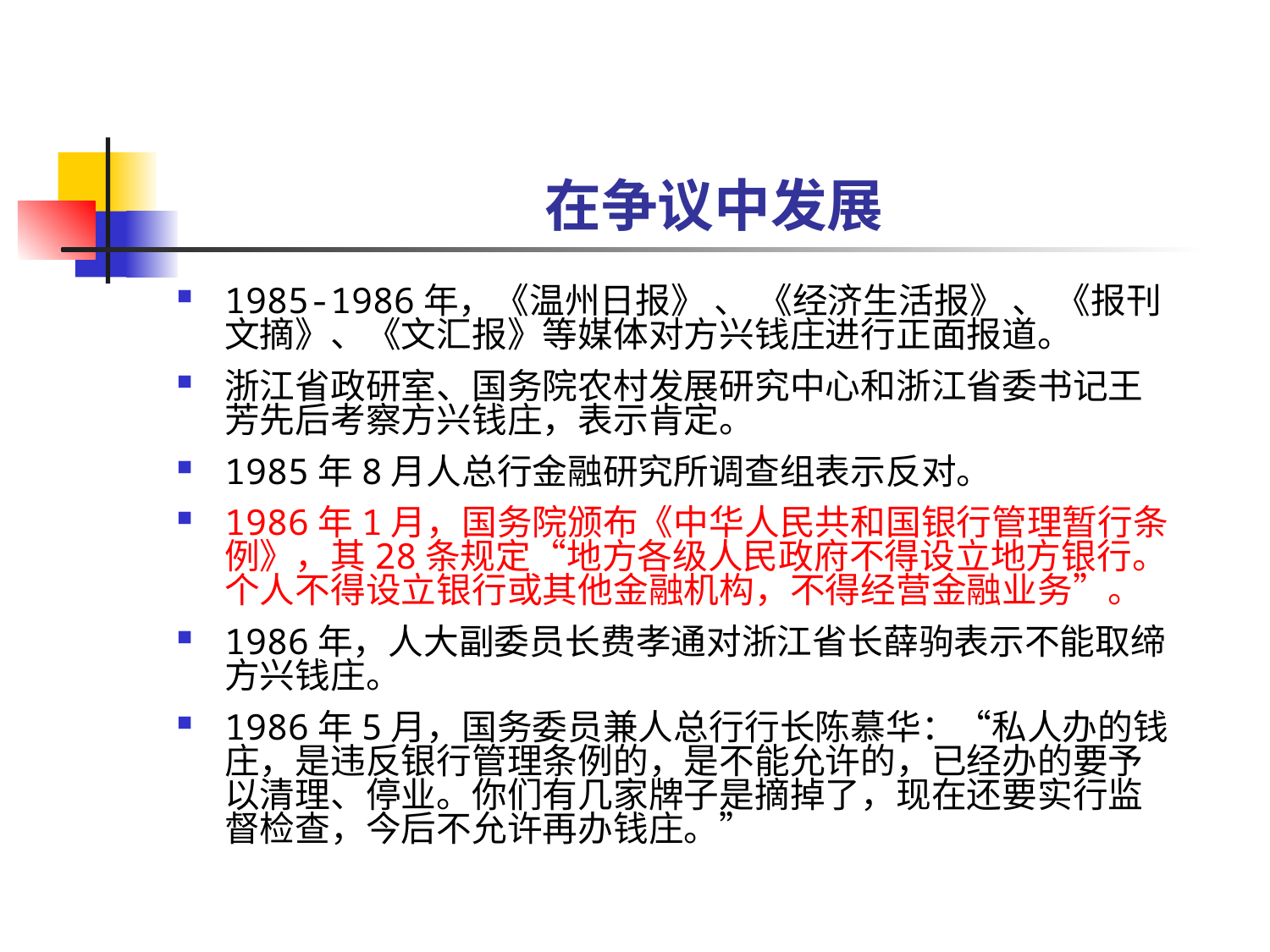

# 在争议中发展
1985-1986年，《温州日报》 、 《经济生活报》 、 《报刊文摘》、《文汇报》等媒体对方兴钱庄进行正面报道。
浙江省政研室、国务院农村发展研究中心和浙江省委书记王芳先后考察方兴钱庄，表示肯定。
1985年8月人总行金融研究所调查组表示反对。
1986年1月，国务院颁布《中华人民共和国银行管理暂行条例》，其28条规定“地方各级人民政府不得设立地方银行。个人不得设立银行或其他金融机构，不得经营金融业务”。
1986年，人大副委员长费孝通对浙江省长薛驹表示不能取缔方兴钱庄。
1986年5月，国务委员兼人总行行长陈慕华：“私人办的钱庄，是违反银行管理条例的，是不能允许的，已经办的要予以清理、停业。你们有几家牌子是摘掉了，现在还要实行监督检查，今后不允许再办钱庄。”